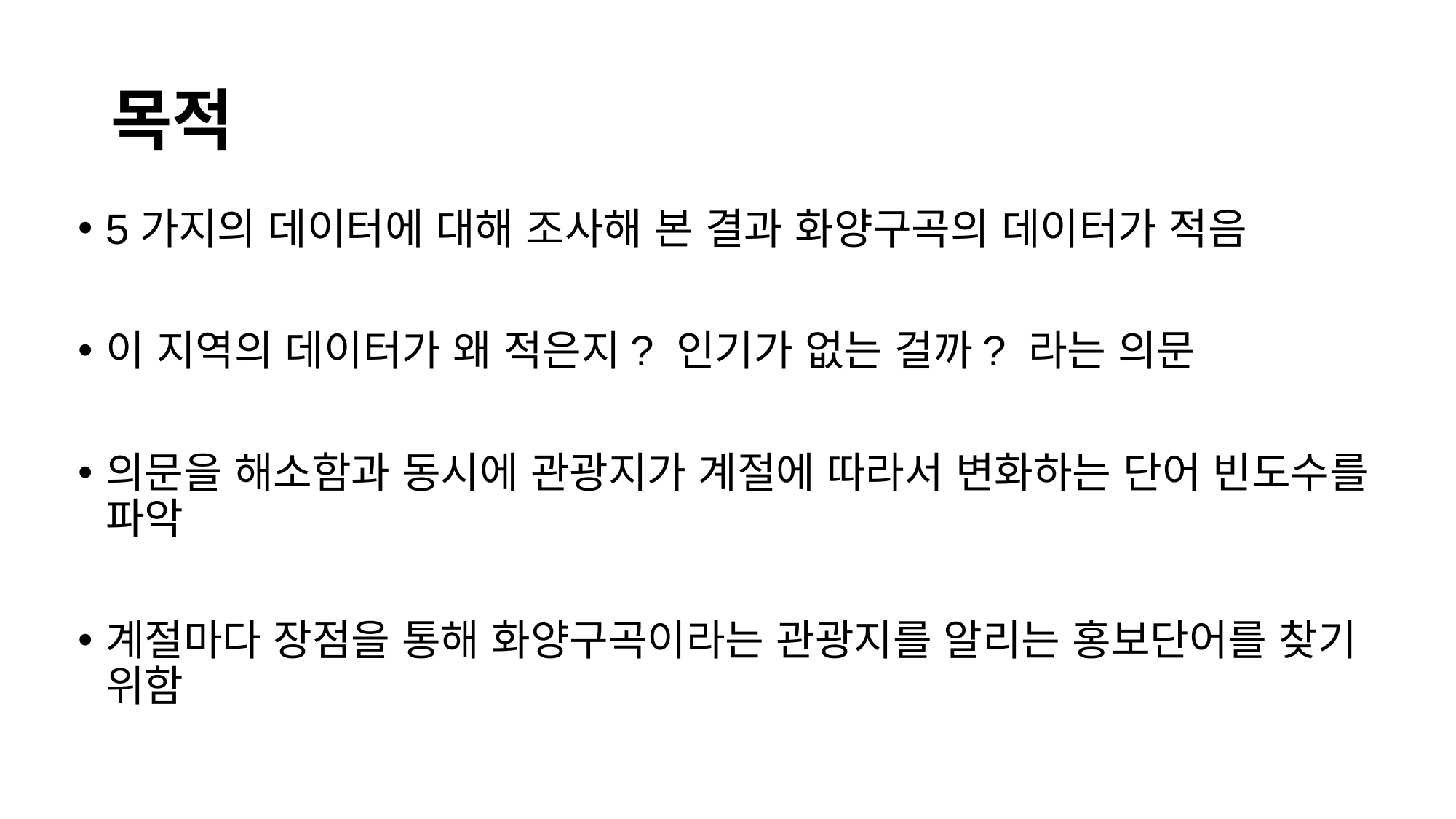

# 목적
5가지의 데이터에 대해 조사해 본 결과 화양구곡의 데이터가 적음

이 지역의 데이터가 왜 적은지? 인기가 없는 걸까? 라는 의문

의문을 해소함과 동시에 관광지가 계절에 따라서 변화하는 단어 빈도수를 파악

계절마다 장점을 통해 화양구곡이라는 관광지를 알리는 홍보단어를 찾기 위함